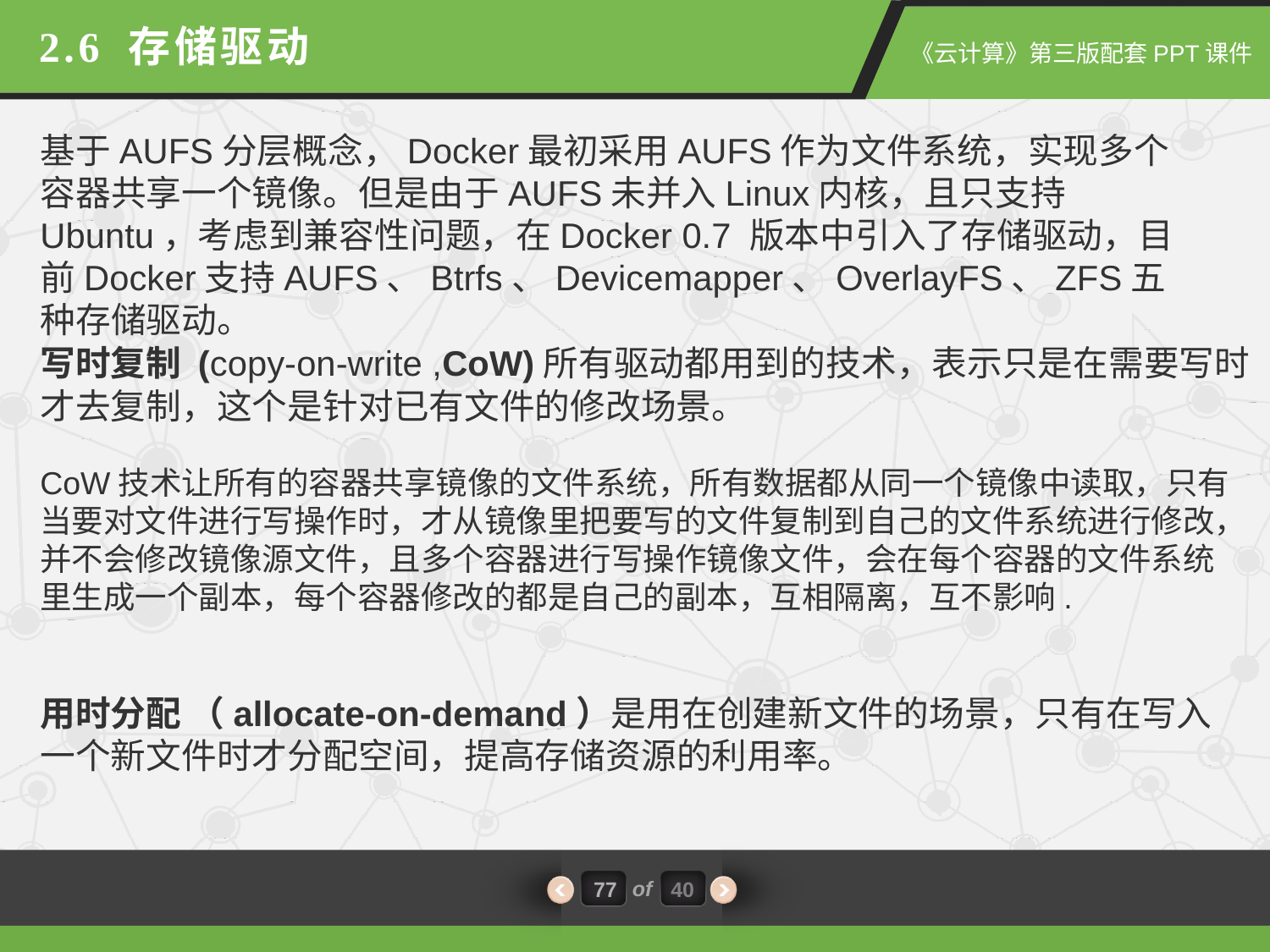

2.6 存储驱动
基于AUFS分层概念，Docker最初采用AUFS作为文件系统，实现多个容器共享一个镜像。但是由于AUFS未并入Linux内核，且只支持Ubuntu，考虑到兼容性问题，在Docker 0.7 版本中引入了存储驱动，目前Docker支持AUFS、Btrfs、Devicemapper、OverlayFS、ZFS五种存储驱动。
写时复制 (copy-on-write ,CoW)所有驱动都用到的技术，表示只是在需要写时才去复制，这个是针对已有文件的修改场景。
CoW技术让所有的容器共享镜像的文件系统，所有数据都从同一个镜像中读取，只有当要对文件进行写操作时，才从镜像里把要写的文件复制到自己的文件系统进行修改，并不会修改镜像源文件，且多个容器进行写操作镜像文件，会在每个容器的文件系统里生成一个副本，每个容器修改的都是自己的副本，互相隔离，互不影响.
用时分配 （allocate-on-demand）是用在创建新文件的场景，只有在写入一个新文件时才分配空间，提高存储资源的利用率。
77